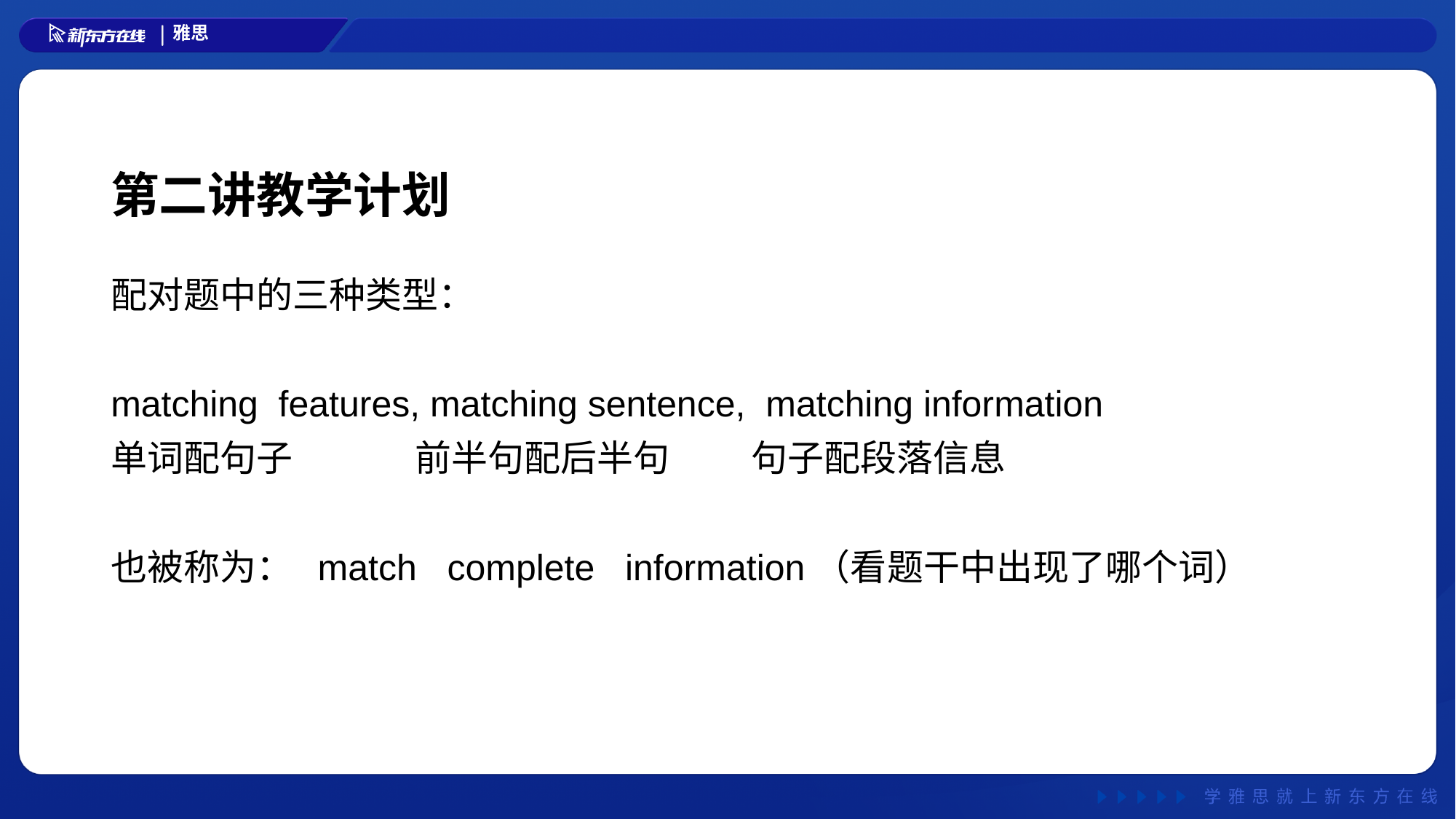

# 第二讲教学计划
配对题中的三种类型：

matching  features, matching sentence,  matching information
单词配句子               前半句配后半句          句子配段落信息

也被称为：  match   complete   information（看题干中出现了哪个词）